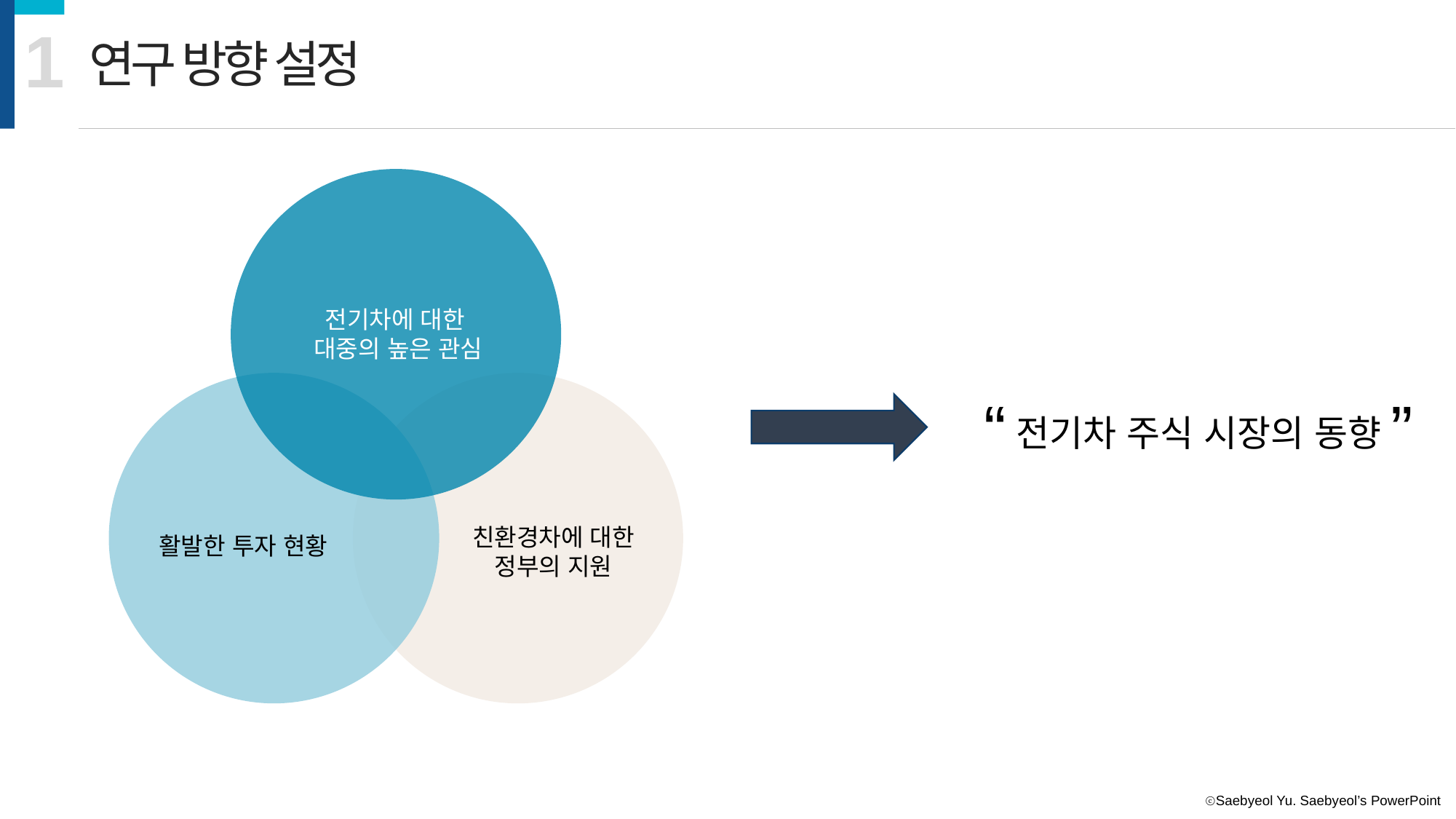

1
연구 방향 설정

전기차에 대한
대중의 높은 관심

친환경차에 대한
정부의 지원
활발한 투자 현황
“
”

전기차 주식 시장의 동향